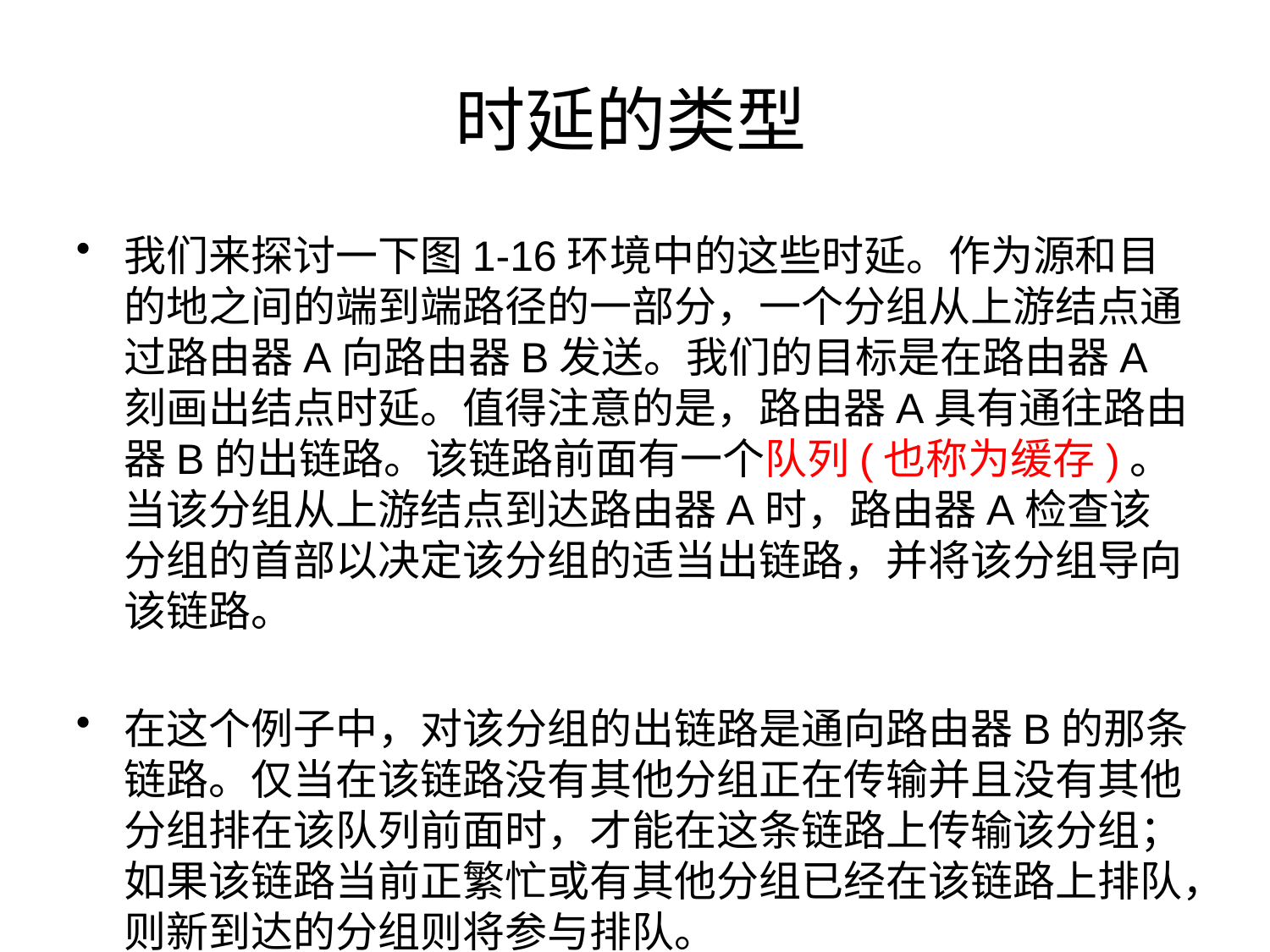

# 时延的类型
我们来探讨一下图1-16环境中的这些时延。作为源和目的地之间的端到端路径的一部分，一个分组从上游结点通过路由器A向路由器B发送。我们的目标是在路由器A刻画出结点时延。值得注意的是，路由器A具有通往路由器B的出链路。该链路前面有一个队列(也称为缓存)。当该分组从上游结点到达路由器A时，路由器A检查该分组的首部以决定该分组的适当出链路，并将该分组导向该链路。

在这个例子中，对该分组的出链路是通向路由器B的那条链路。仅当在该链路没有其他分组正在传输并且没有其他分组排在该队列前面时，才能在这条链路上传输该分组；如果该链路当前正繁忙或有其他分组已经在该链路上排队，则新到达的分组则将参与排队。